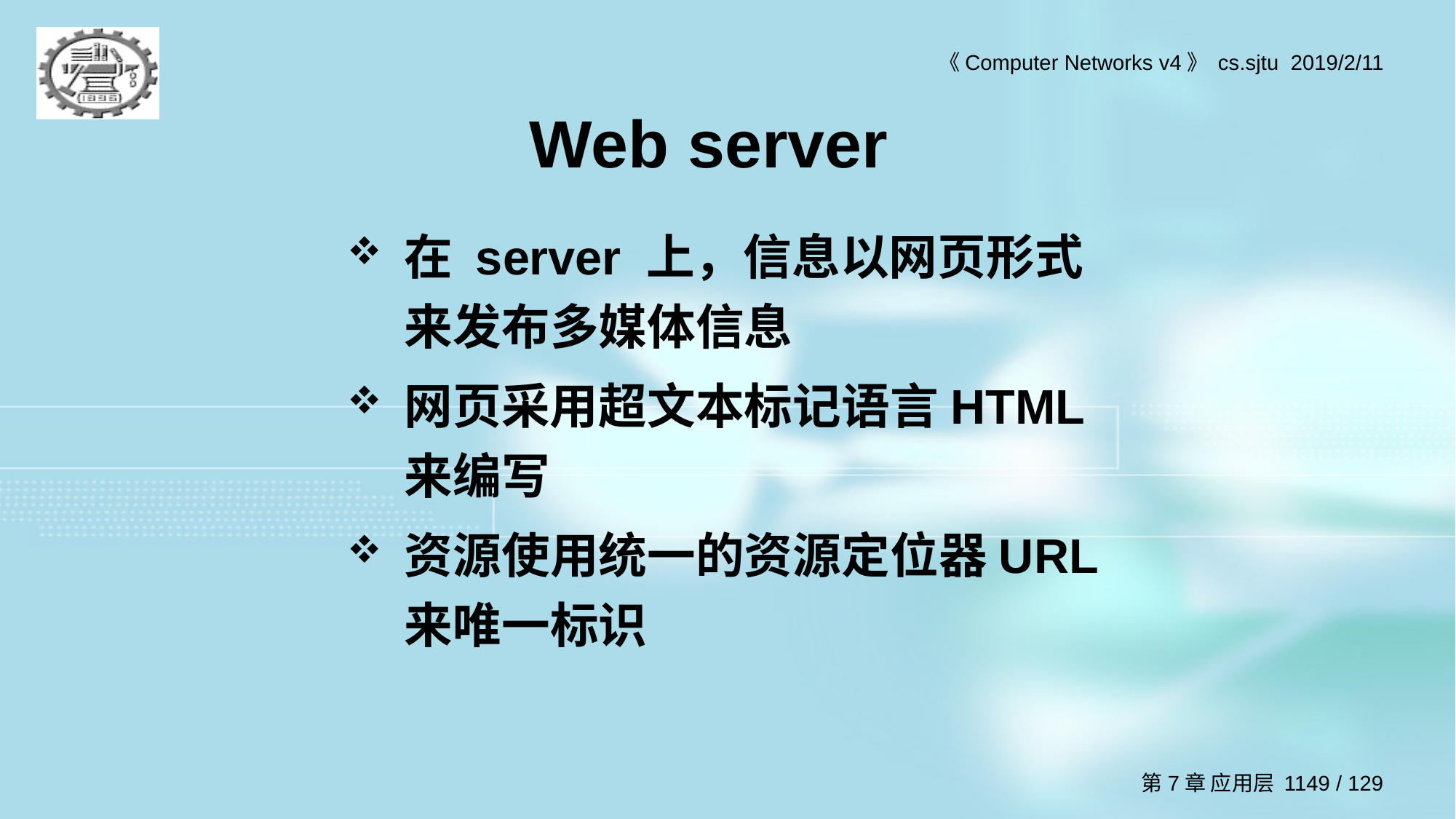

# Web server
在 server 上，信息以网页形式来发布多媒体信息
网页采用超文本标记语言HTML来编写
资源使用统一的资源定位器URL来唯一标识